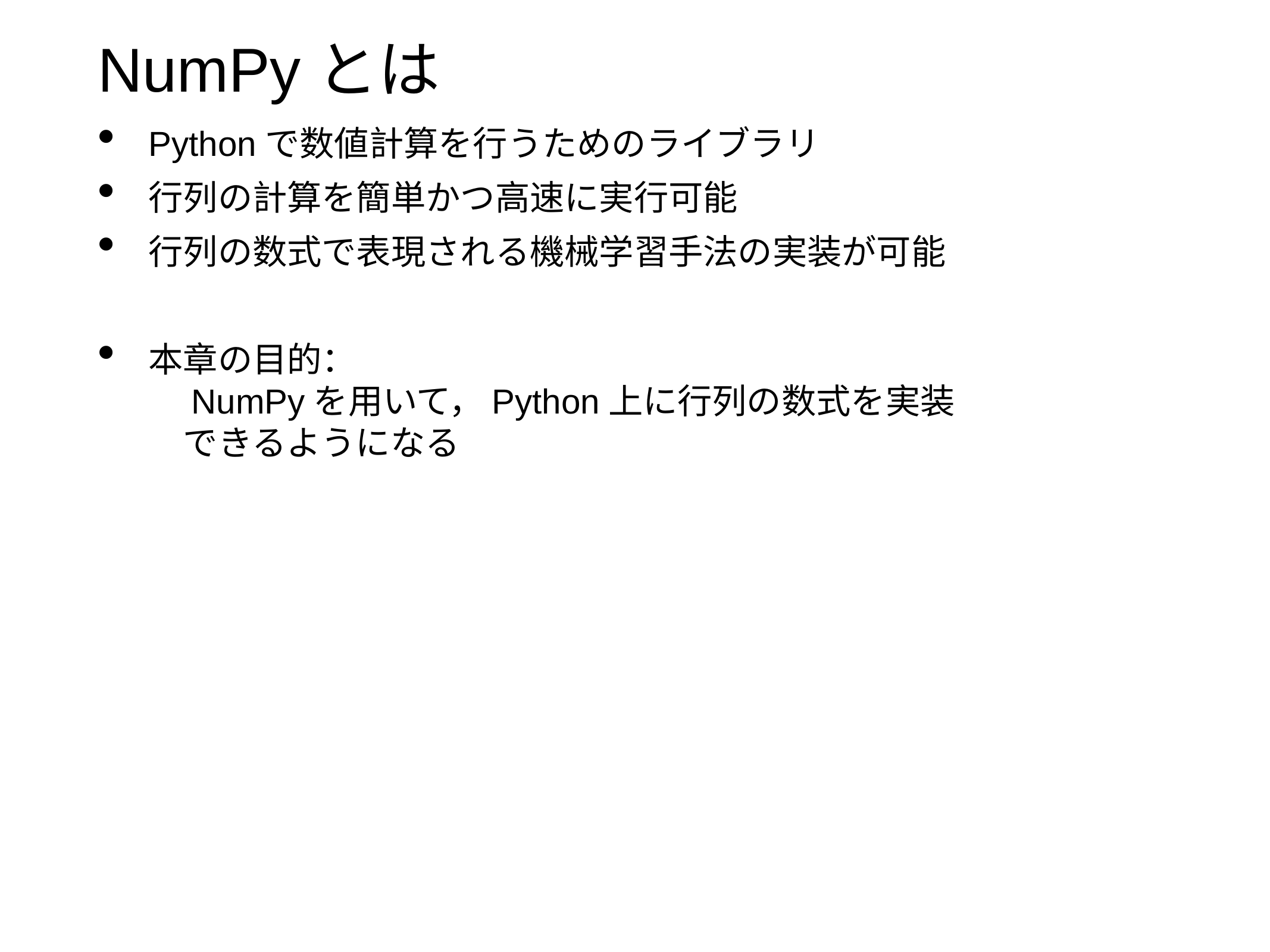

# NumPyとは
Pythonで数値計算を行うためのライブラリ
行列の計算を簡単かつ高速に実行可能
行列の数式で表現される機械学習手法の実装が可能

本章の目的：
　NumPyを用いて，Python上に行列の数式を実装
　できるようになる